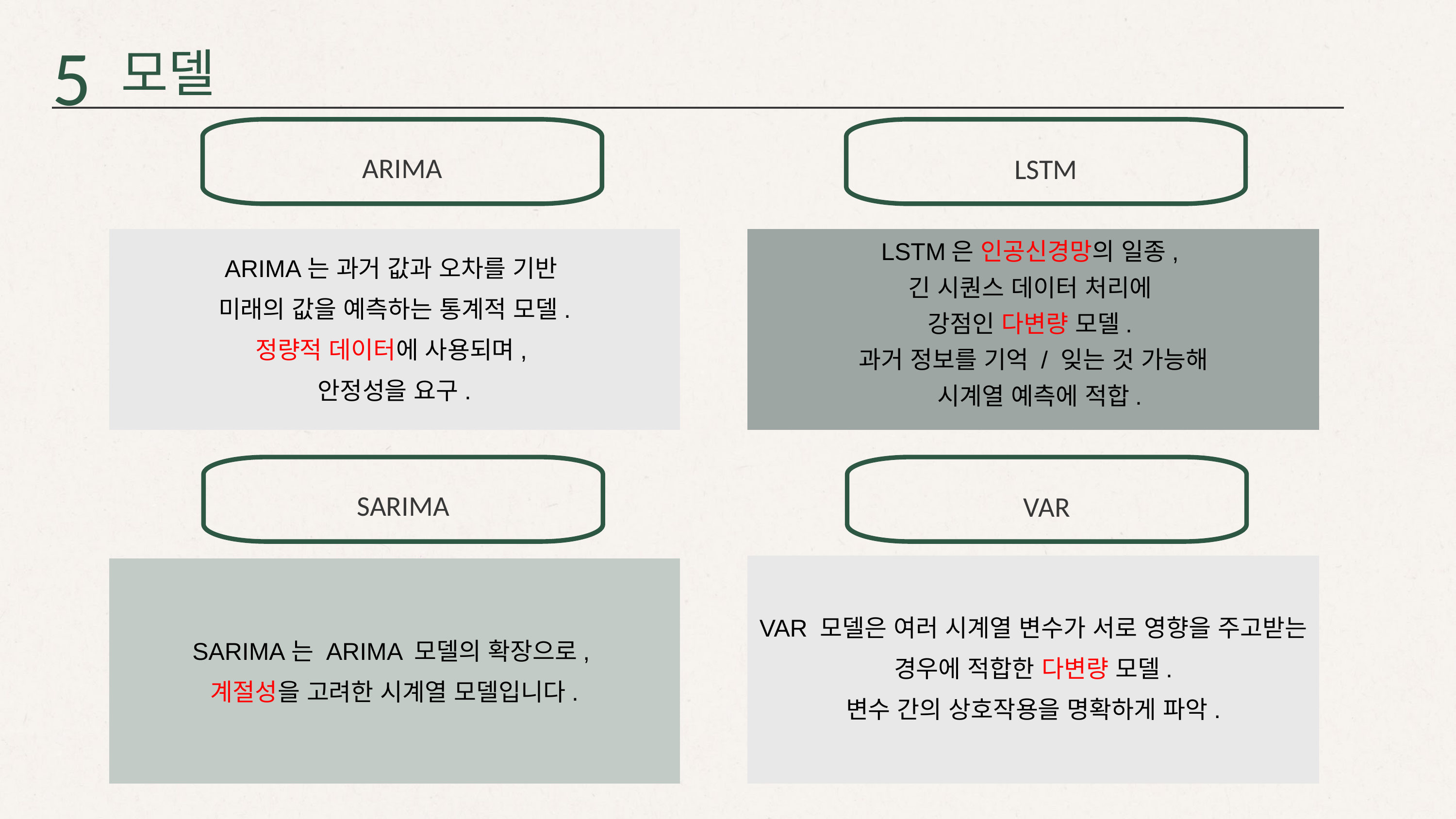

5
모델

ARIMA
LSTM

LSTM은 인공신경망의 일종,
긴 시퀀스 데이터 처리에
강점인 다변량 모델.
과거 정보를 기억 / 잊는 것 가능해
 시계열 예측에 적합.

ARIMA는 과거 값과 오차를 기반
미래의 값을 예측하는 통계적 모델.
정량적 데이터에 사용되며,
안정성을 요구.

SARIMA
VAR

VAR 모델은 여러 시계열 변수가 서로 영향을 주고받는 경우에 적합한 다변량 모델.
변수 간의 상호작용을 명확하게 파악.

SARIMA는 ARIMA 모델의 확장으로,
계절성을 고려한 시계열 모델입니다.